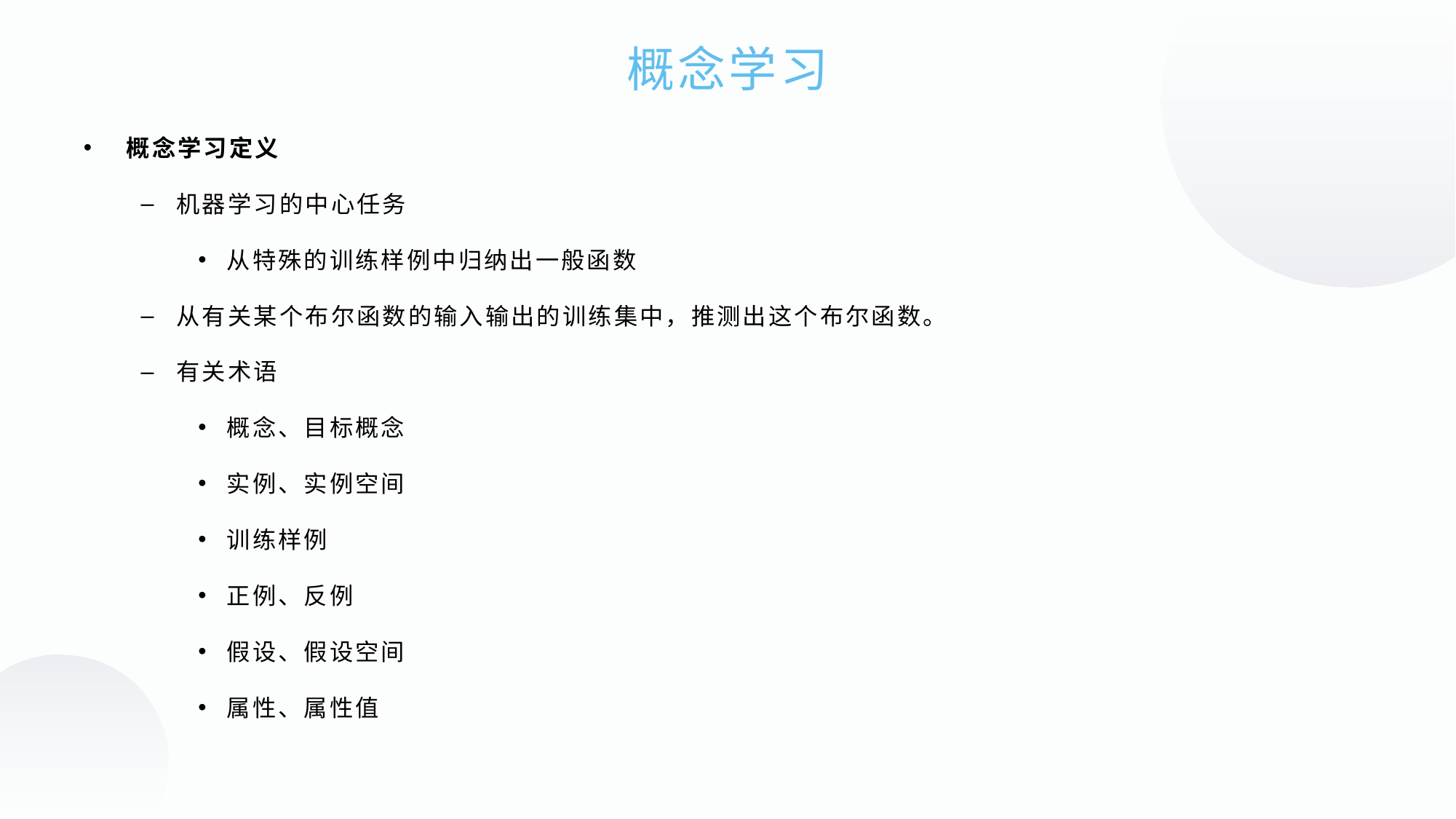

概念学习
概念学习定义
机器学习的中心任务
从特殊的训练样例中归纳出一般函数
从有关某个布尔函数的输入输出的训练集中，推测出这个布尔函数。
有关术语
概念、目标概念
实例、实例空间
训练样例
正例、反例
假设、假设空间
属性、属性值